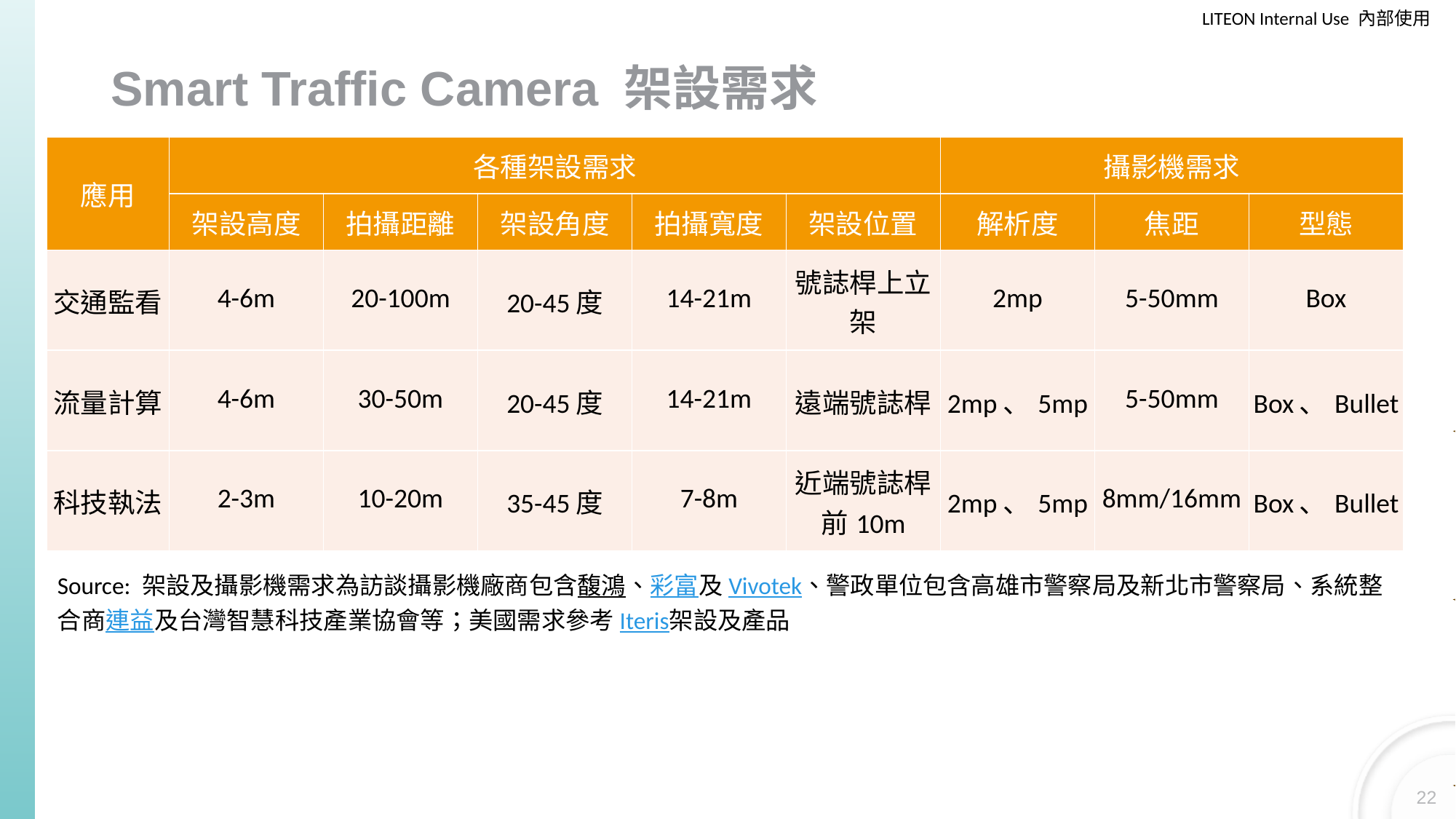

美觀、成本部分Allen再補充
架設位置、攝影機硬體痛點待Casper回覆 (自己去查 不要等 這周完成) 參考 Iteris, 其他應用自己照相等等
# Smart Traffic Camera 架設需求
| 應用 | 各種架設需求 |  |  |  |  | 攝影機需求 |  |  |
| --- | --- | --- | --- | --- | --- | --- | --- | --- |
|  | 架設高度 | 拍攝距離 | 架設角度 | 拍攝寬度 | 架設位置 | 解析度 | 焦距 | 型態 |
| 交通監看 | 4-6m | 20-100m | 20-45度 | 14-21m | 號誌桿上立架 | 2mp | 5-50mm | Box |
| 流量計算 | 4-6m | 30-50m | 20-45度 | 14-21m | 遠端號誌桿 | 2mp、5mp | 5-50mm | Box、Bullet |
| 科技執法 | 2-3m | 10-20m | 35-45度 | 7-8m | 近端號誌桿前10m | 2mp、5mp | 8mm/16mm | Box、Bullet |

資料來源(問同業、參考競爭者)
討論 智能化紅綠燈B 的現有問題, (美觀, 成本, ))
距離、角度寫法一致、簡化
Source: 架設及攝影機需求為訪談攝影機廠商包含馥鴻、彩富及Vivotek、警政單位包含高雄市警察局及新北市警察局、系統整合商連益及台灣智慧科技產業協會等；美國需求參考Iteris架設及產品

(需求先寫清楚, 安裝高度, 角度, 攝影機特性.., 拍攝目標, 找一個標案說明看一下 or from Iteris, 照射角度, 要看多遠, 照度多少, 彩色黑白等等!有問題找Casper or Tony)
Iteris改為美國廠商
22